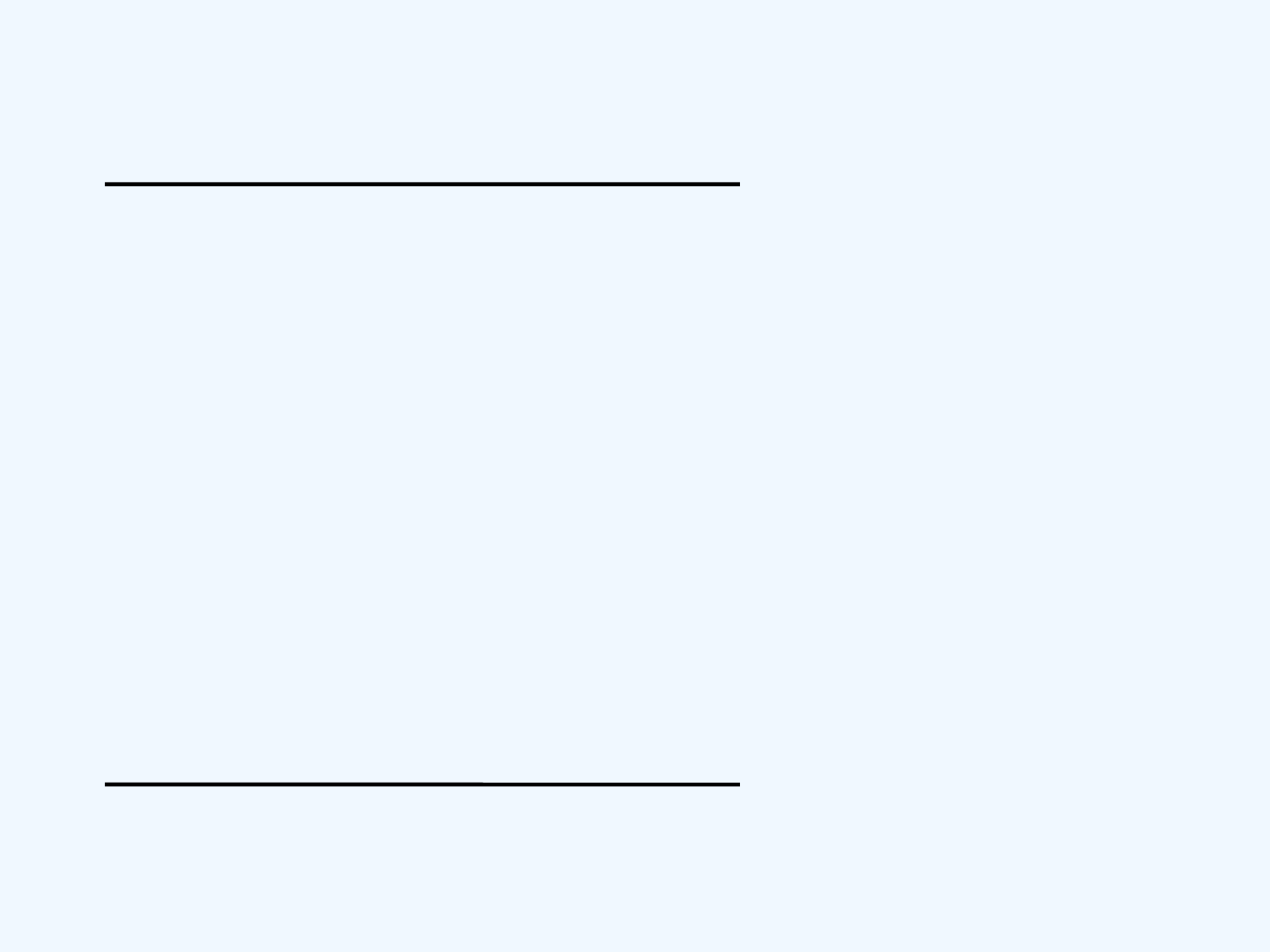

[A+B]补= 0. 0 0 1   0 0 1 0
            +  1. 1 0 0   1 1 0 0
                1. 1 0 1   1 1 1 0 ——无溢出
        A+B=（ -0.010 0010）2 = -17/64
（2）A=19/32=（0.100 1100）2
          B= -17/128=（-0.001 0001）2
               [A]补=0.100 1100
          [B]补=1.110 1111
          [-B]补=0.001 0001
[A-B]补= 0. 1 0 0   1 1 0 0
            + 0. 0 0 1   0 0 0 1
               0. 1 0 1   1 1 0 1 ——无溢出
        A-B=（0.101 1101）2 = 93/128